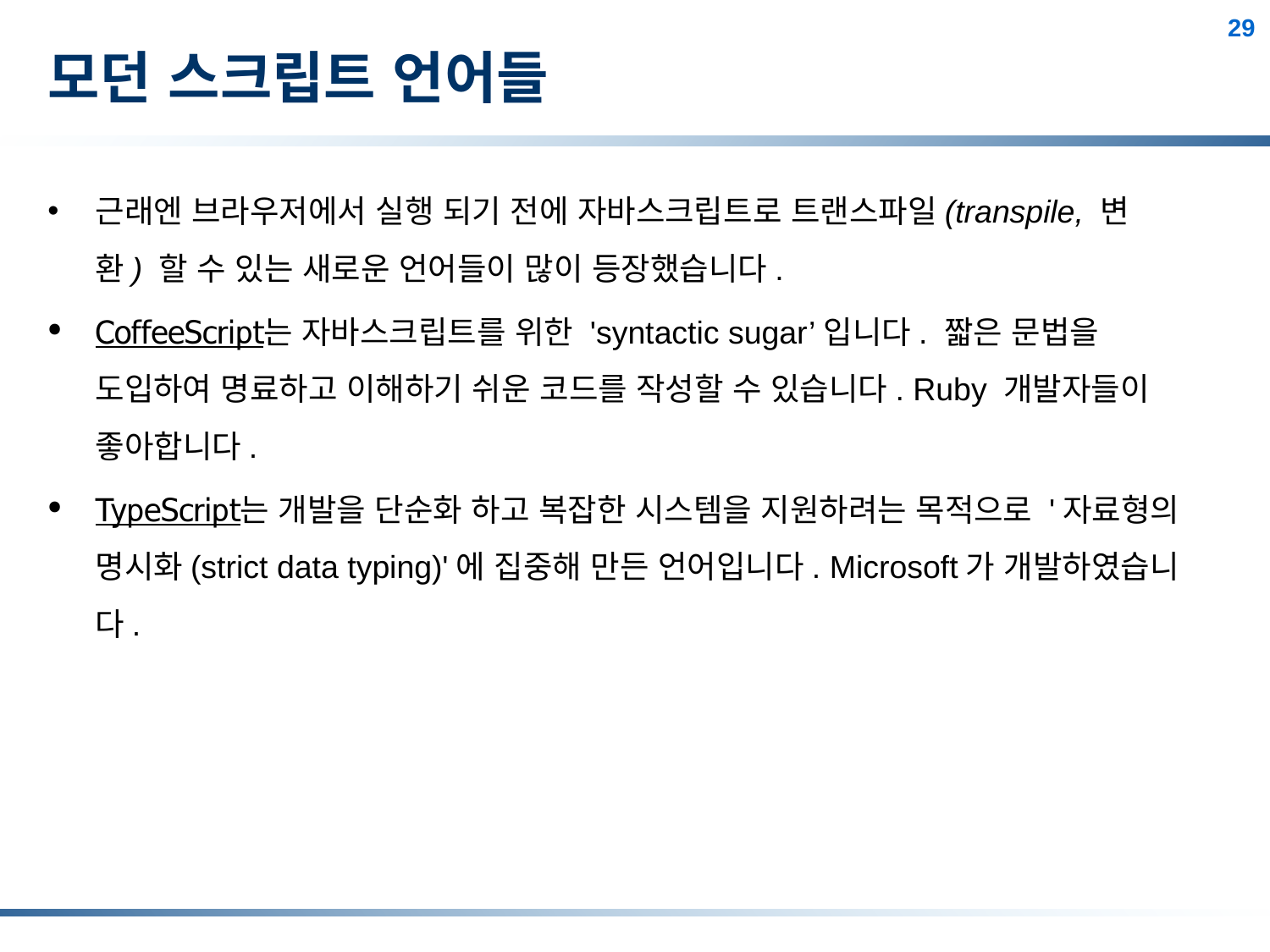

# 모던 스크립트 언어들
근래엔 브라우저에서 실행 되기 전에 자바스크립트로 트랜스파일(transpile, 변환) 할 수 있는 새로운 언어들이 많이 등장했습니다.
CoffeeScript는 자바스크립트를 위한 'syntactic sugar’입니다. 짧은 문법을 도입하여 명료하고 이해하기 쉬운 코드를 작성할 수 있습니다. Ruby 개발자들이 좋아합니다.
TypeScript는 개발을 단순화 하고 복잡한 시스템을 지원하려는 목적으로 '자료형의 명시화(strict data typing)'에 집중해 만든 언어입니다. Microsoft가 개발하였습니다.

29